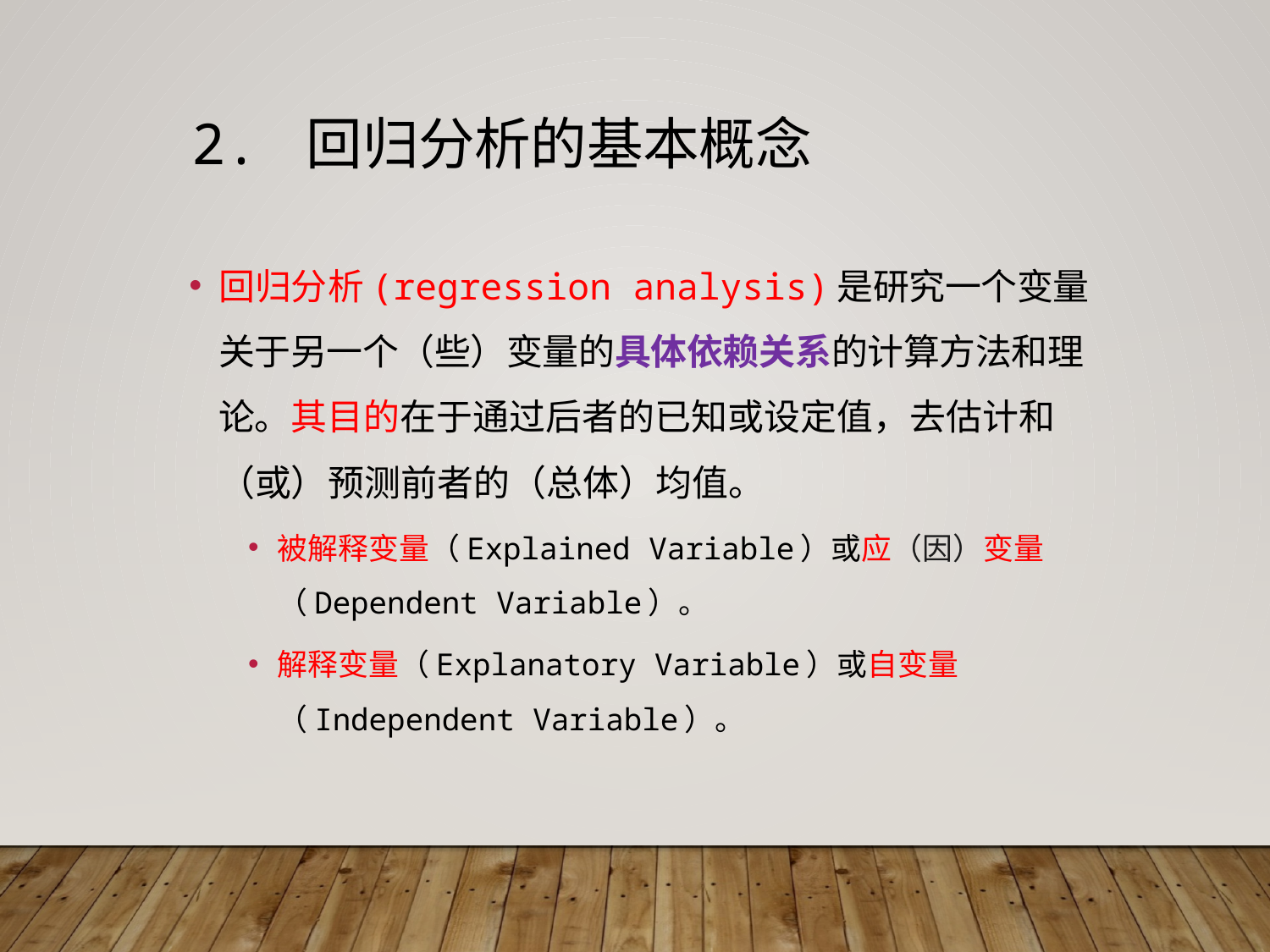

# 2. 回归分析的基本概念
回归分析(regression analysis)是研究一个变量关于另一个（些）变量的具体依赖关系的计算方法和理论。其目的在于通过后者的已知或设定值，去估计和（或）预测前者的（总体）均值。
被解释变量（Explained Variable）或应（因）变量（Dependent Variable）。
解释变量（Explanatory Variable）或自变量（Independent Variable）。